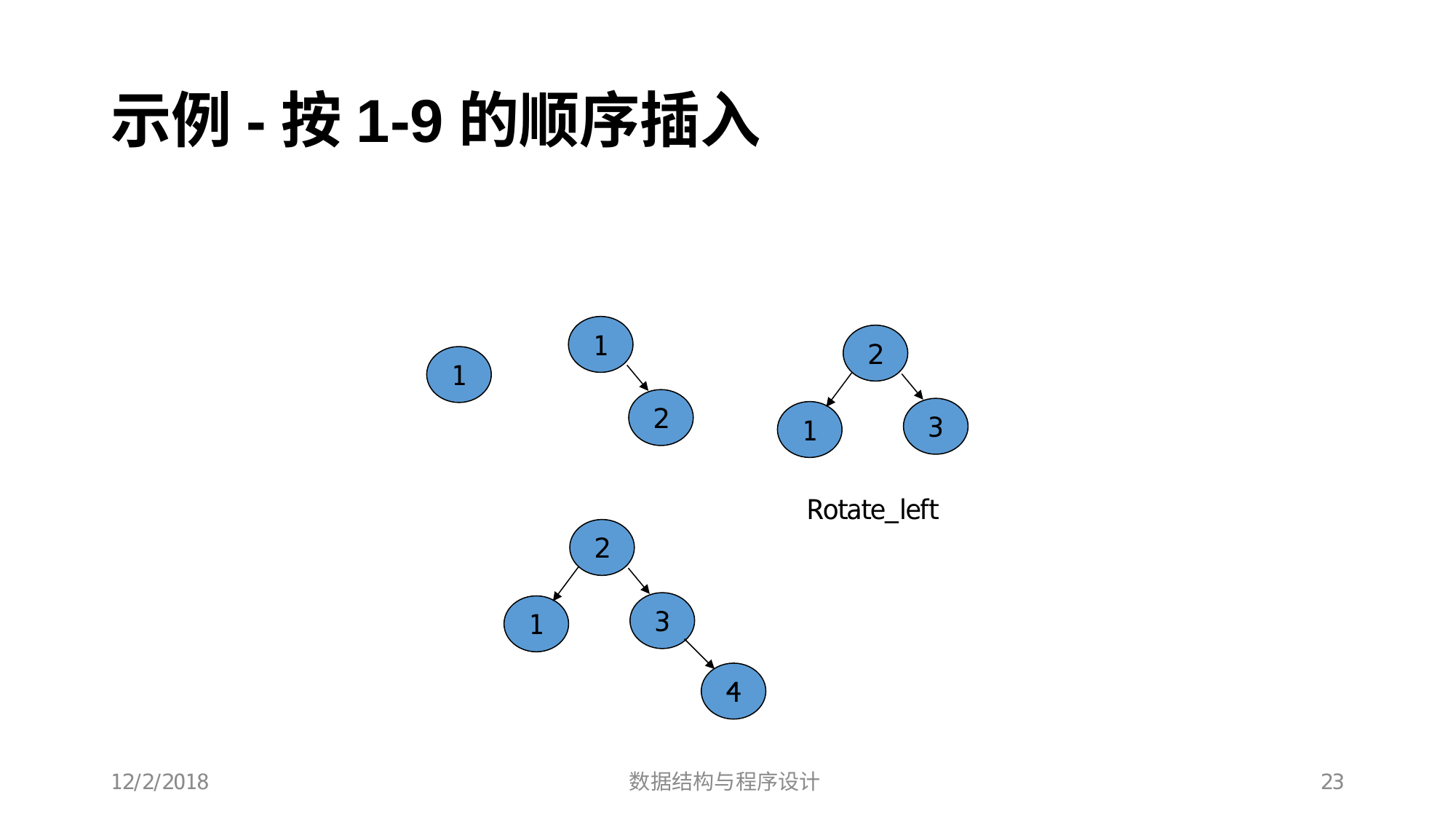

# 示例-按1-9的顺序插入
1
2
1

2
3
1
Rotate_left
2

3
1

4
12/2/2018
数据结构与程序设计
23